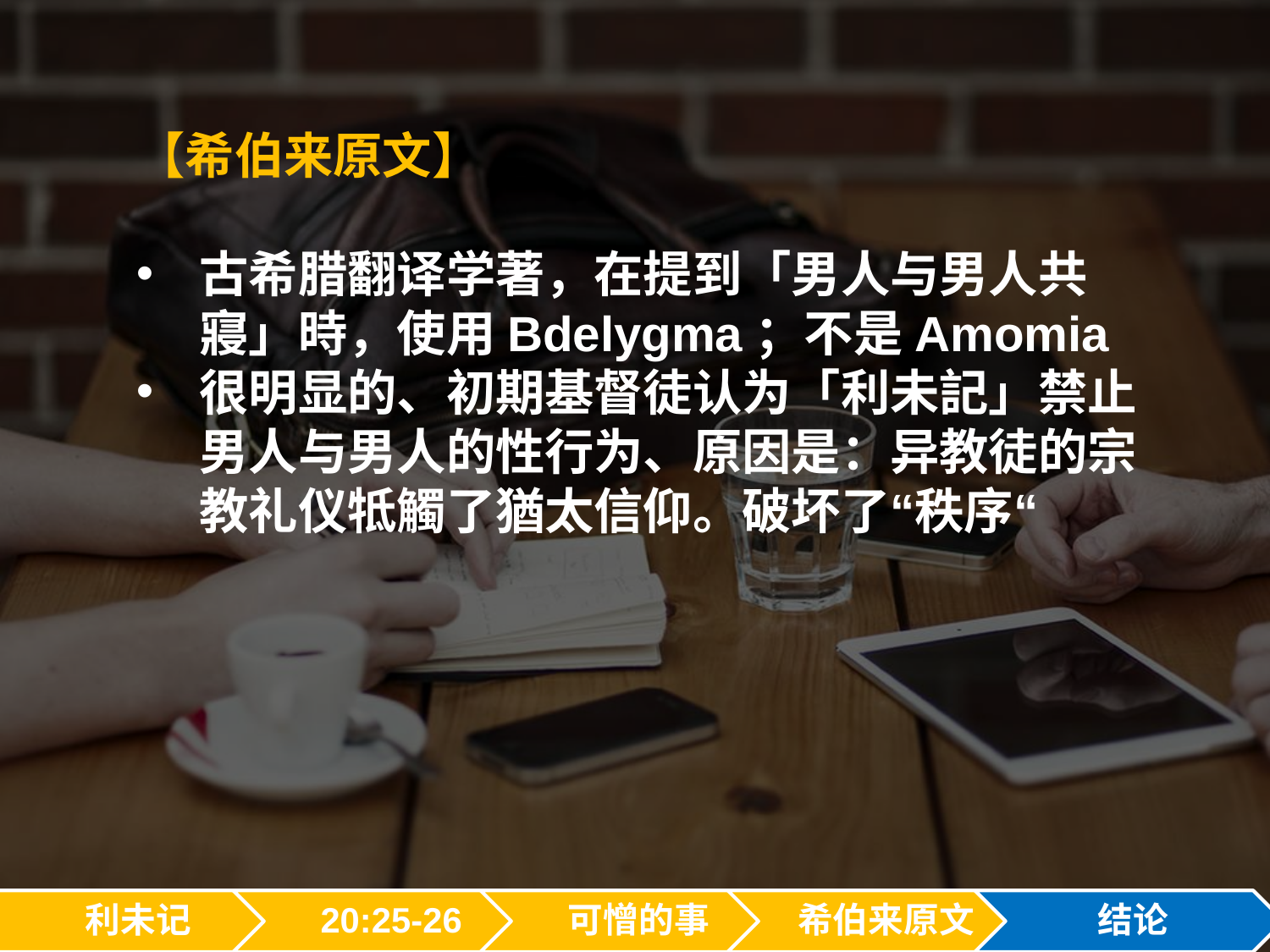

【希伯来原文】

古希腊翻译学著，在提到「男人与男人共寢」時，使用Bdelygma；不是Amomia
很明显的、初期基督徒认为「利未記」禁止男人与男人的性行为、原因是：异教徒的宗教礼仪牴觸了猶太信仰。破坏了“秩序“
利未记
20:25-26
可憎的事
希伯来原文
结论